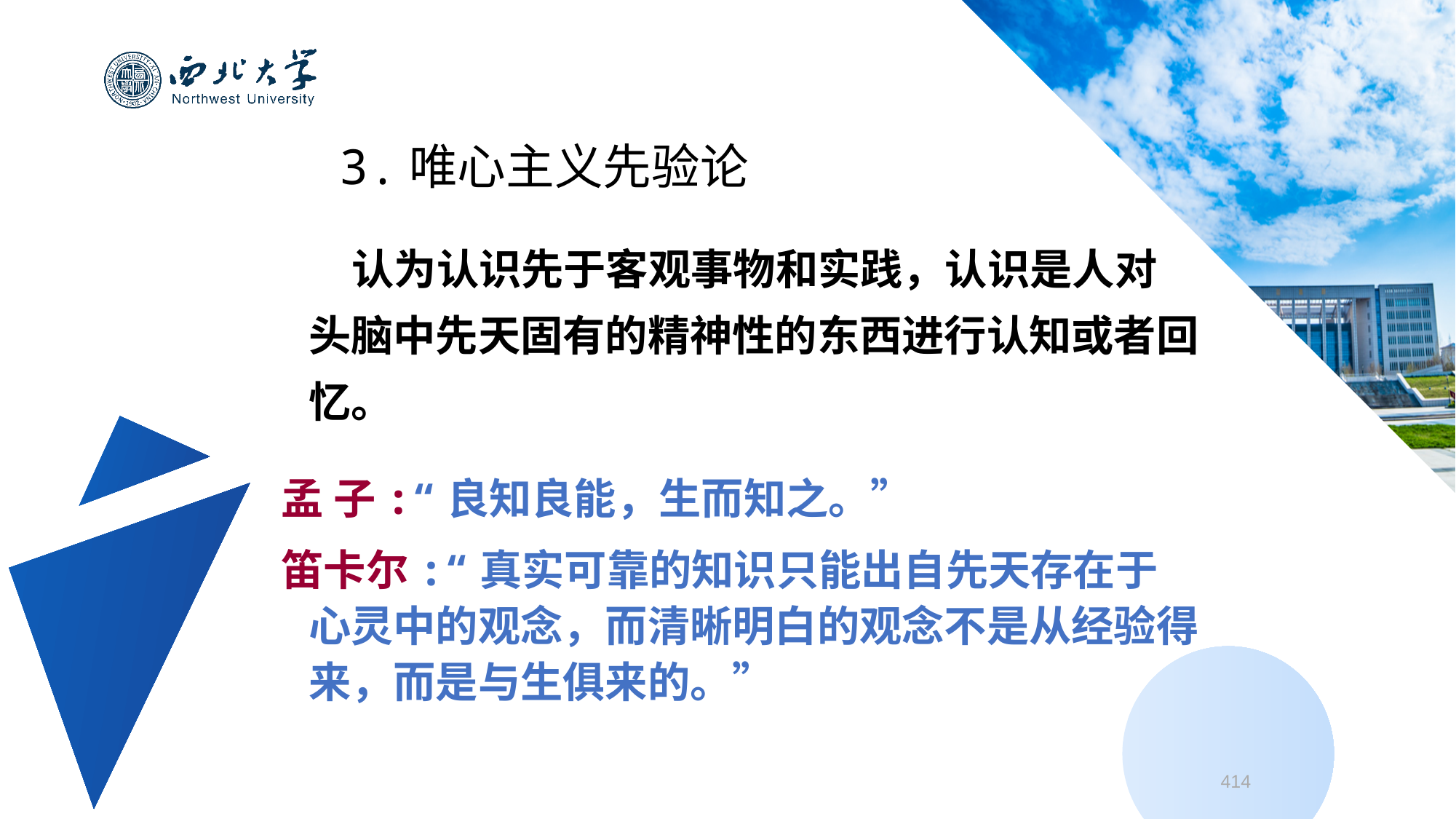

3.唯心主义先验论
　　 认为认识先于客观事物和实践，认识是人对头脑中先天固有的精神性的东西进行认知或者回忆。
孟 子:“良知良能，生而知之。”
笛卡尔:“真实可靠的知识只能出自先天存在于心灵中的观念，而清晰明白的观念不是从经验得来，而是与生俱来的。”

414